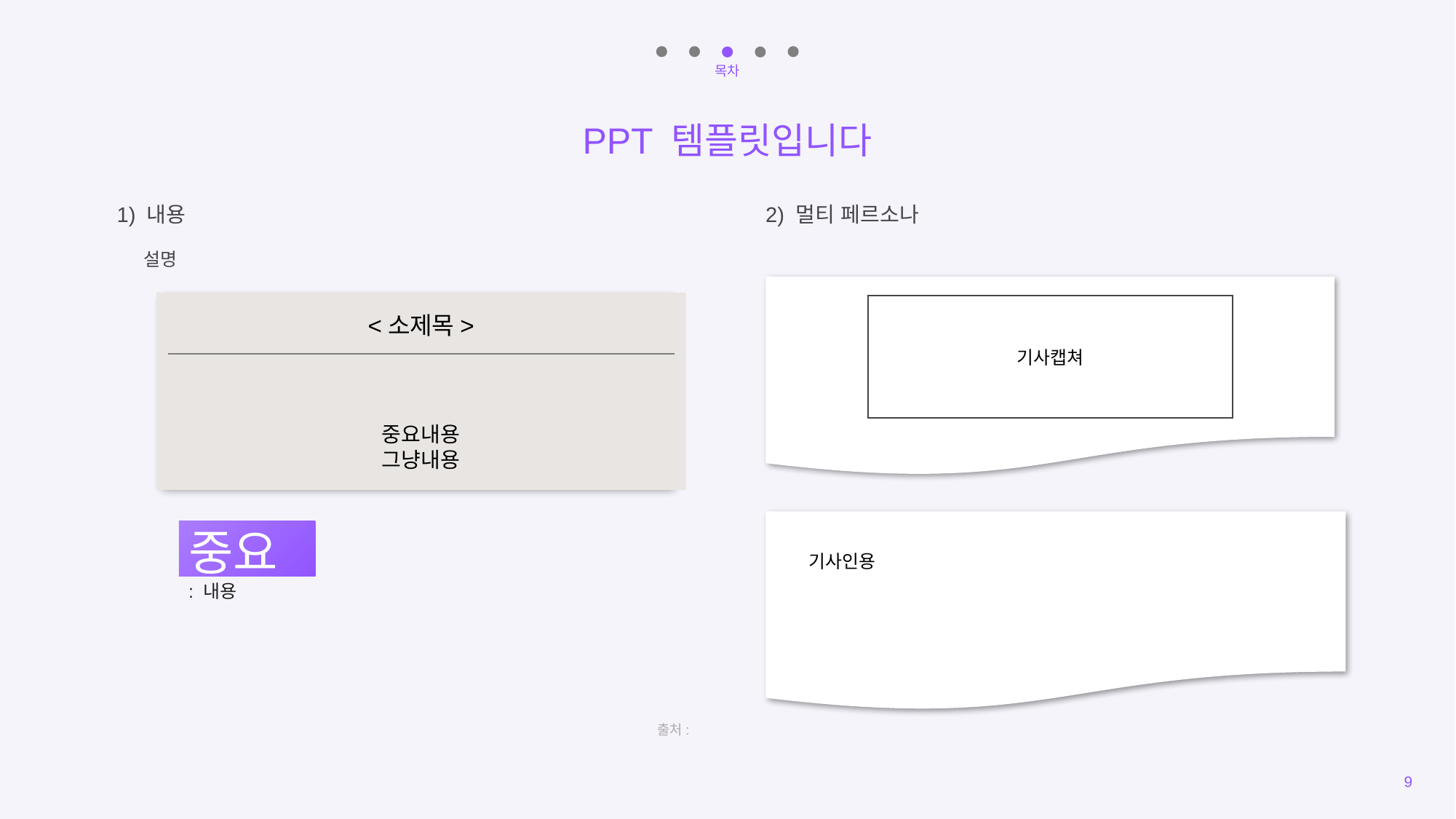

목차
PPT 템플릿입니다
1) 내용
2) 멀티 페르소나
설명

<소제목>

중요내용
그냥내용
기사캡쳐

중요
: 내용

기사인용
출처:
9